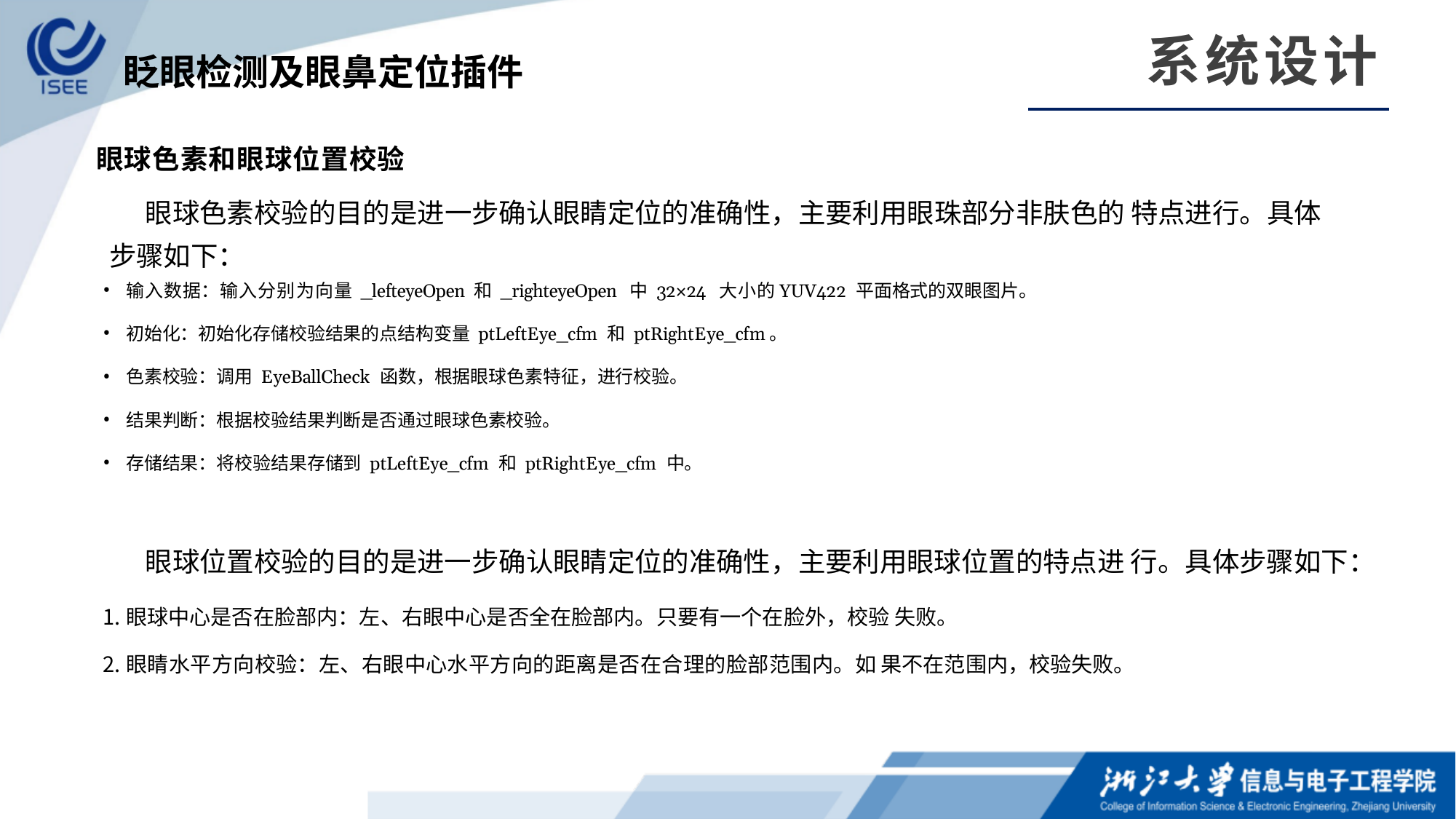

系统设计
眨眼检测及眼鼻定位插件
眼球色素和眼球位置校验
眼球色素校验的目的是进一步确认眼睛定位的准确性，主要利用眼珠部分非肤色的 特点进行。具体步骤如下：
输入数据：输入分别为向量 _lefteyeOpen 和 _righteyeOpen 中 32×24 大小的YUV422 平面格式的双眼图片。
初始化：初始化存储校验结果的点结构变量 ptLeftEye_cfm 和 ptRightEye_cfm。
色素校验：调用 EyeBallCheck 函数，根据眼球色素特征，进行校验。
结果判断：根据校验结果判断是否通过眼球色素校验。
存储结果：将校验结果存储到 ptLeftEye_cfm 和 ptRightEye_cfm 中。

眼球位置校验的目的是进一步确认眼睛定位的准确性，主要利用眼球位置的特点进 行。具体步骤如下：

眼球中心是否在脸部内：左、右眼中心是否全在脸部内。只要有一个在脸外，校验 失败。
眼睛水平方向校验：左、右眼中心水平方向的距离是否在合理的脸部范围内。如 果不在范围内，校验失败。